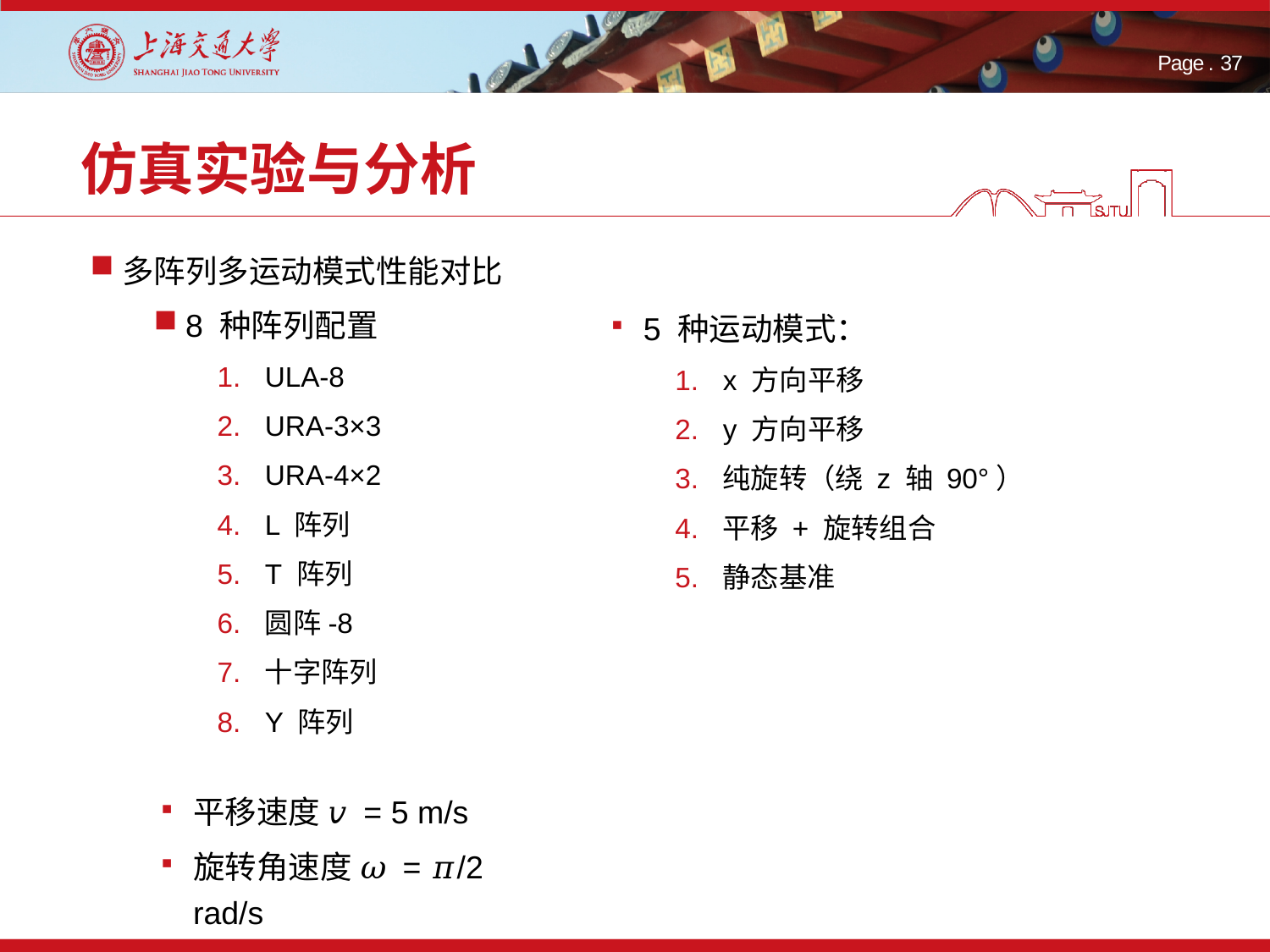

# 仿真实验与分析
多阵列多运动模式性能对比
8 种阵列配置
ULA-8
URA-3×3
URA-4×2
L 阵列
T 阵列
圆阵-8
十字阵列
Y 阵列

5 种运动模式：
x 方向平移
y 方向平移
纯旋转（绕 z 轴 90°）
平移 + 旋转组合
静态基准

平移速度 𝑣 = 5 m/s
旋转角速度 𝜔 = 𝜋/2 rad/s